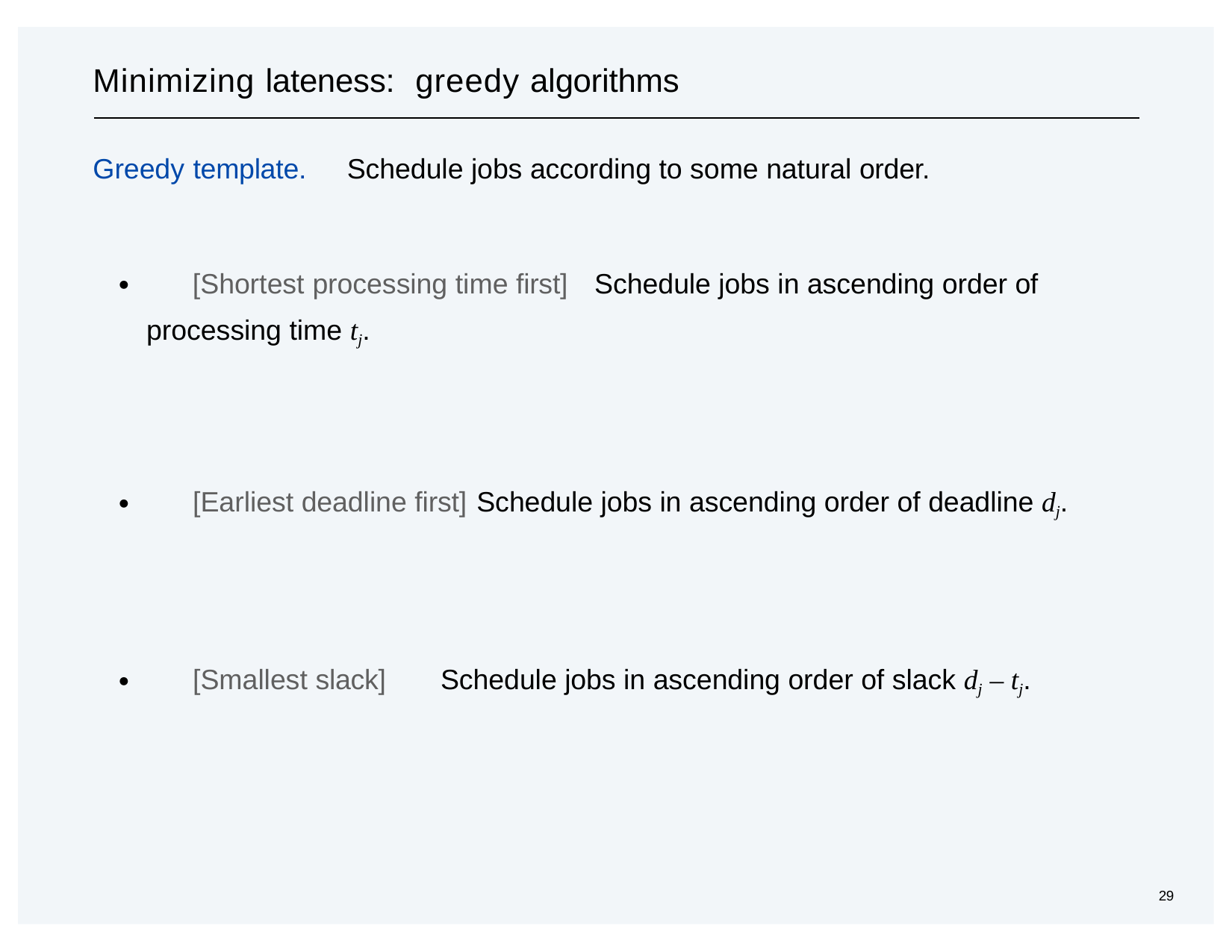

# Minimizing lateness:	greedy algorithms

Greedy template.	Schedule jobs according to some natural order.
・[Shortest processing time first]	Schedule jobs in ascending order of processing time tj.
・[Earliest deadline first]	Schedule jobs in ascending order of deadline dj.
・[Smallest slack]	Schedule jobs in ascending order of slack dj – tj.
29